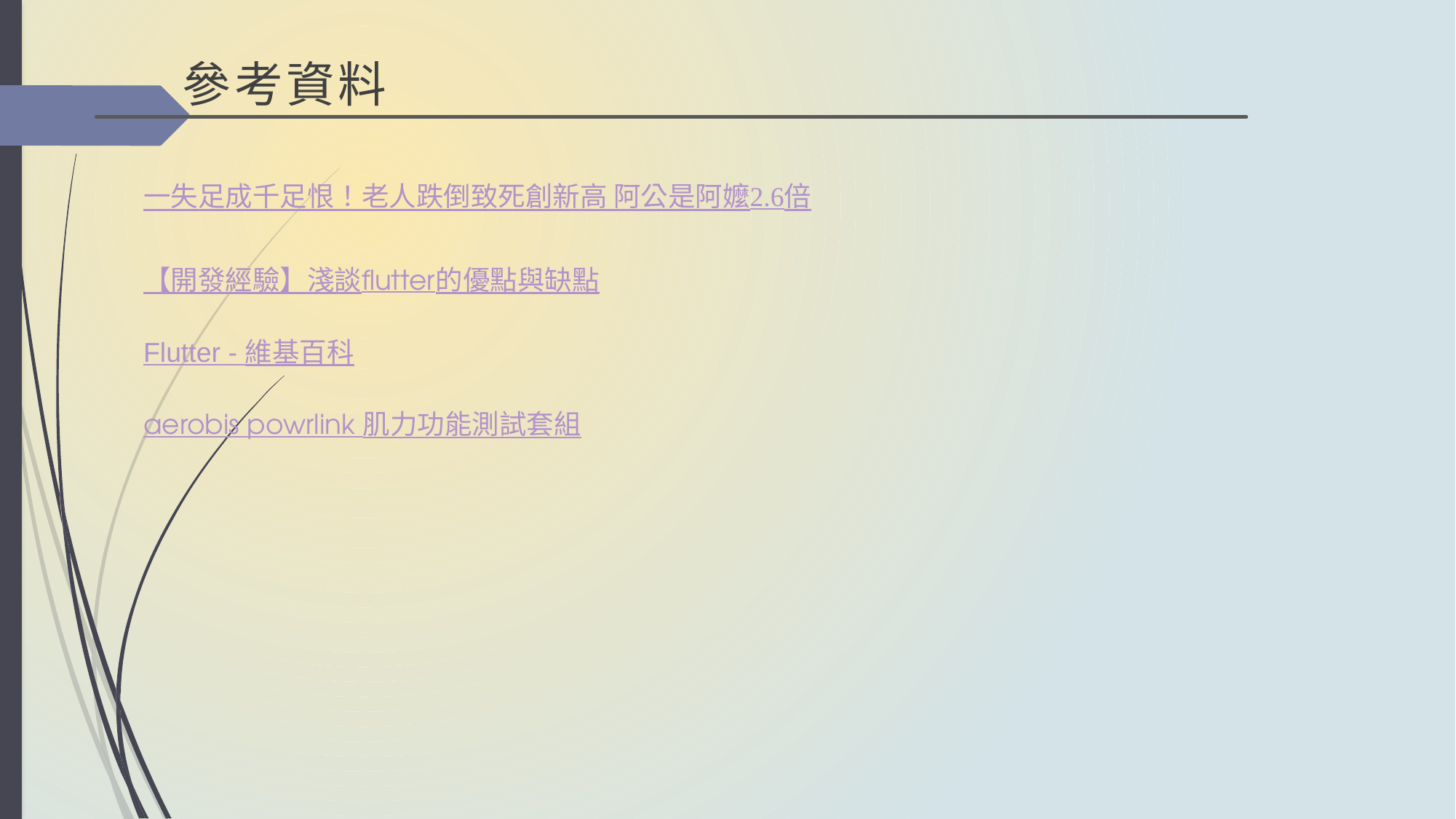

參考資料

一失足成千足恨！老人跌倒致死創新高 阿公是阿嬤2.6倍

【開發經驗】淺談flutter的優點與缺點

Flutter - 維基百科

aerobis powrlink 肌力功能測試套組